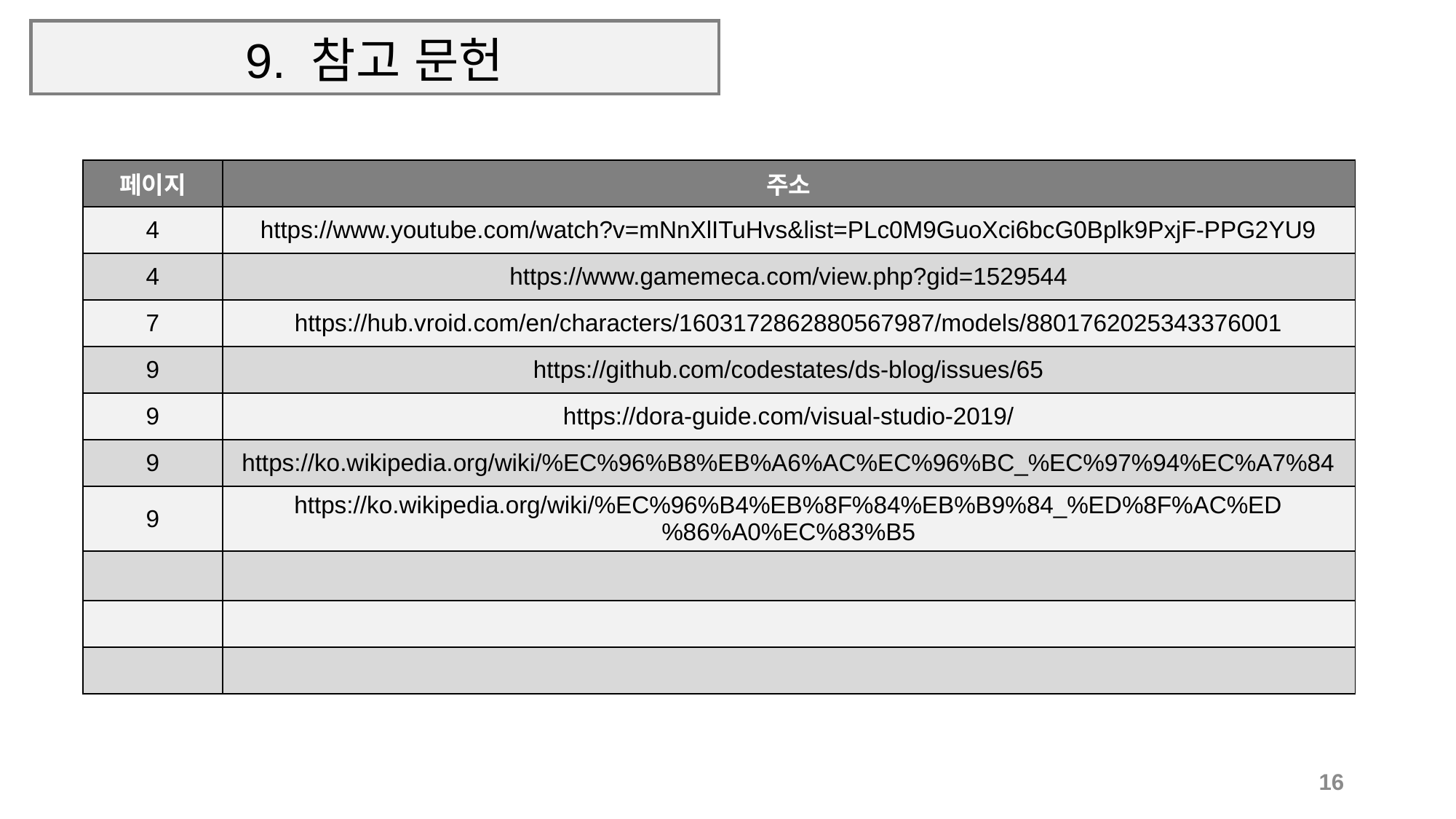

# 9. 참고 문헌
| 페이지 | 주소 |
| --- | --- |
| 4 | https://www.youtube.com/watch?v=mNnXlITuHvs&list=PLc0M9GuoXci6bcG0Bplk9PxjF-PPG2YU9 |
| 4 | https://www.gamemeca.com/view.php?gid=1529544 |
| 7 | https://hub.vroid.com/en/characters/1603172862880567987/models/8801762025343376001 |
| 9 | https://github.com/codestates/ds-blog/issues/65 |
| 9 | https://dora-guide.com/visual-studio-2019/ |
| 9 | https://ko.wikipedia.org/wiki/%EC%96%B8%EB%A6%AC%EC%96%BC\_%EC%97%94%EC%A7%84 |
| 9 | https://ko.wikipedia.org/wiki/%EC%96%B4%EB%8F%84%EB%B9%84\_%ED%8F%AC%ED%86%A0%EC%83%B5 |
|  |  |
|  |  |
|  |  |
16